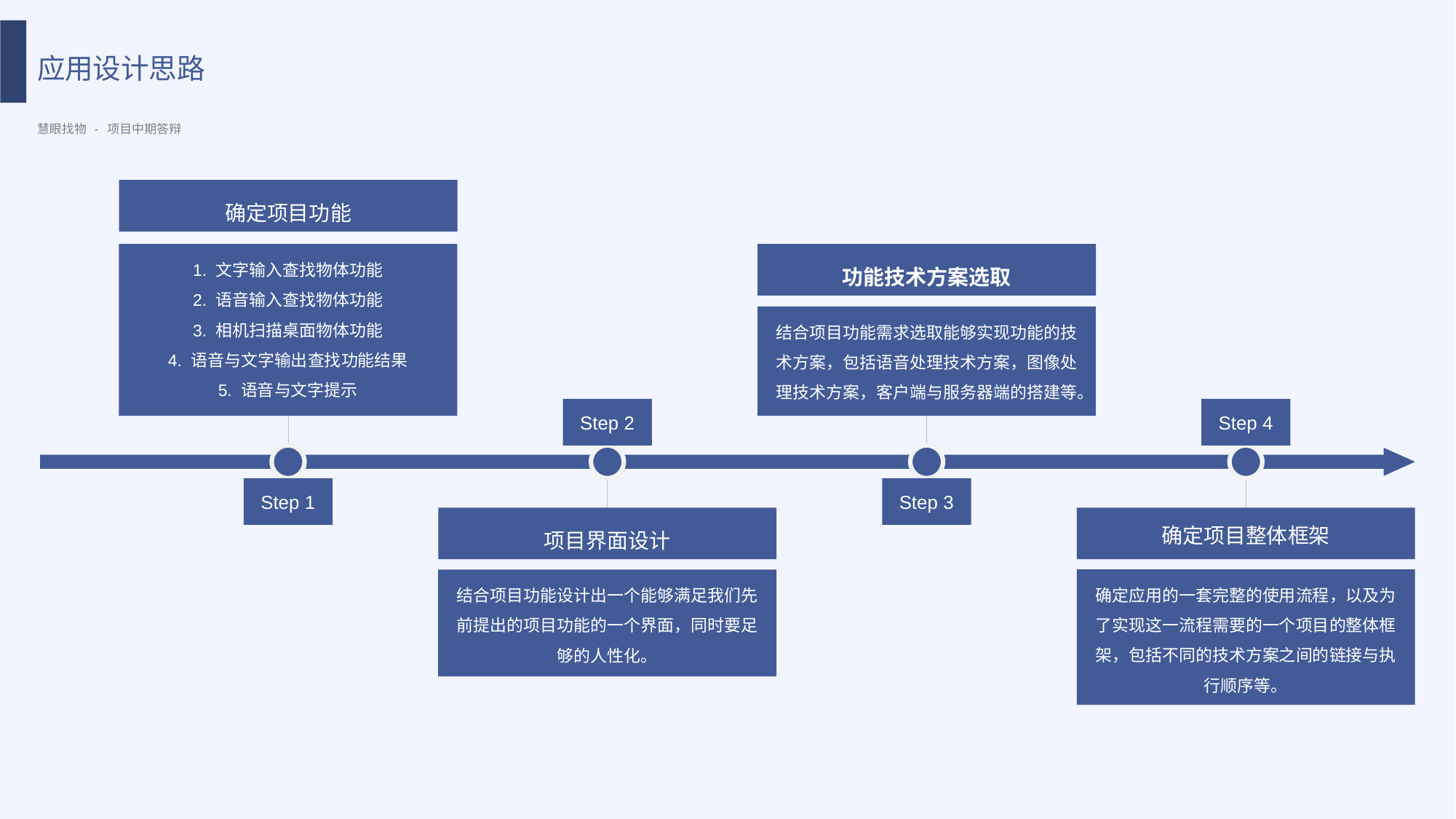

应用设计思路

慧眼找物 - 项目中期答辩
确定项目功能
1. 文字输入查找物体功能
2. 语音输入查找物体功能
3. 相机扫描桌面物体功能
4. 语音与文字输出查找功能结果
5. 语音与文字提示

Step 1
功能技术方案选取
结合项目功能需求选取能够实现功能的技术方案，包括语音处理技术方案，图像处理技术方案，客户端与服务器端的搭建等。

Step 3
Step 2

项目界面设计
结合项目功能设计出一个能够满足我们先前提出的项目功能的一个界面，同时要足够的人性化。
Step 4

确定项目整体框架

确定应用的一套完整的使用流程，以及为了实现这一流程需要的一个项目的整体框架，包括不同的技术方案之间的链接与执行顺序等。